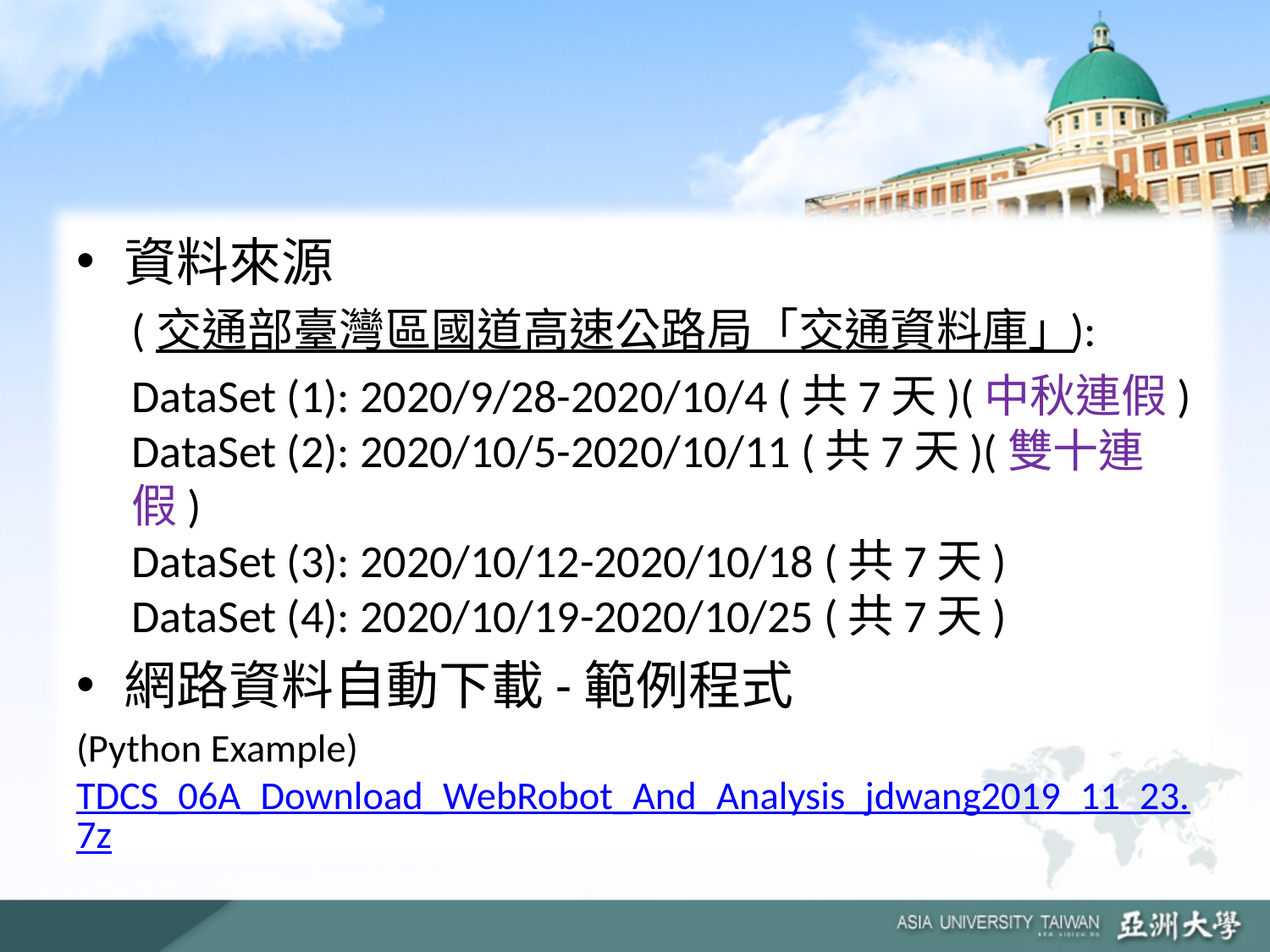

#
資料來源
(交通部臺灣區國道高速公路局「交通資料庫」):
DataSet (1): 2020/9/28-2020/10/4 (共7天)(中秋連假)
DataSet (2): 2020/10/5-2020/10/11 (共7天)(雙十連假)
DataSet (3): 2020/10/12-2020/10/18 (共7天)
DataSet (4): 2020/10/19-2020/10/25 (共7天)
網路資料自動下載-範例程式
(Python Example) TDCS_06A_Download_WebRobot_And_Analysis_jdwang2019_11_23.7z